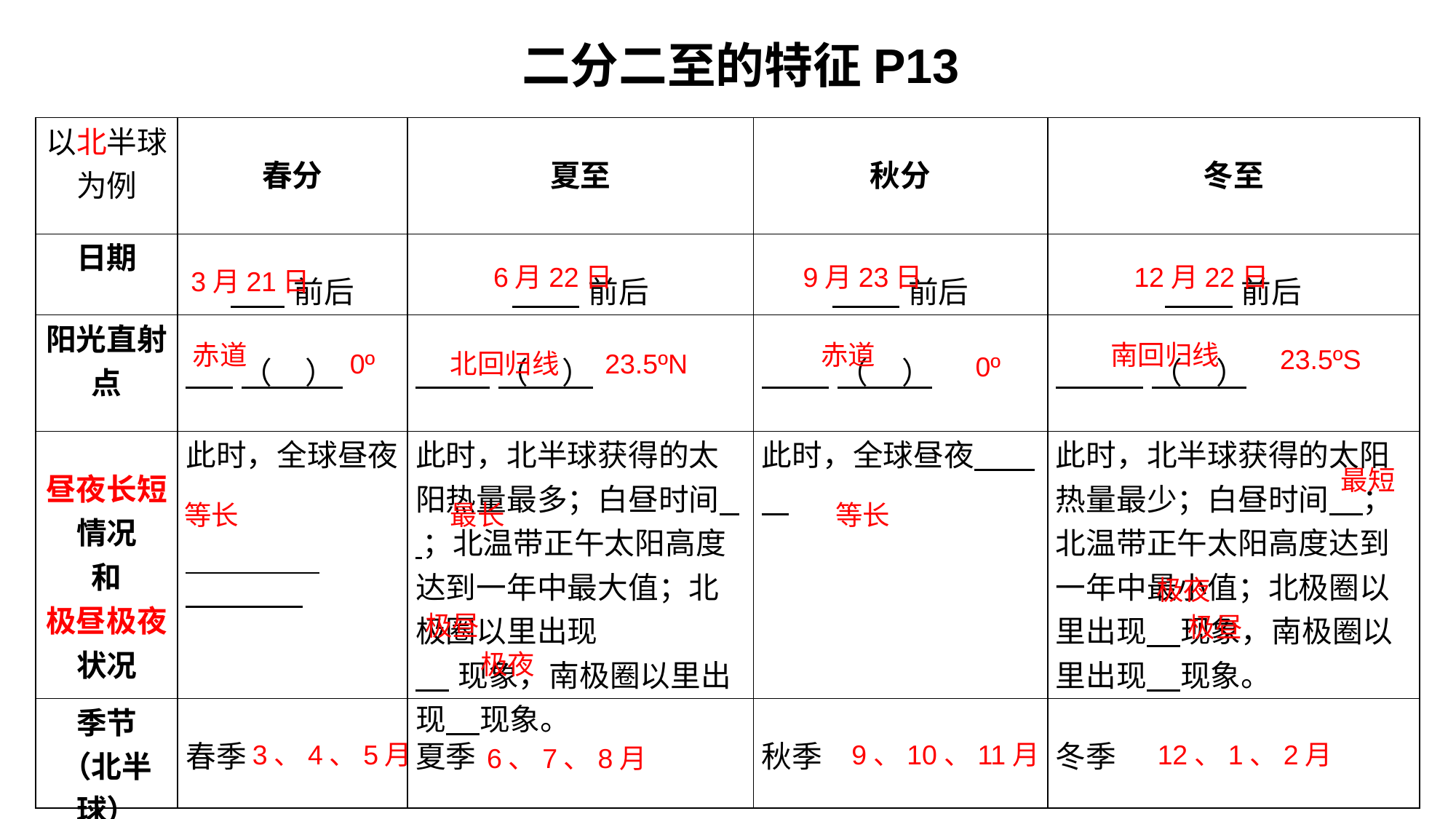

二分二至的特征P13
| 以北半球为例 | 春分 | 夏至 | 秋分 | 冬至 |
| --- | --- | --- | --- | --- |
| 日期 | 前后 | 前后 | 前后 | 前后 |
| 阳光直射点 | （ ） | （ ） | （ ） | （ ） |
| 昼夜长短情况 和 极昼极夜状况 | 此时，全球昼夜 | 此时，北半球获得的太阳热量最多；白昼时间 ；北温带正午太阳高度达到一年中最大值；北极圈以里出现 现象，南极圈以里出现 现象。 | 此时，全球昼夜 | 此时，北半球获得的太阳热量最少；白昼时间 ；北温带正午太阳高度达到一年中最小值；北极圈以里出现 现象，南极圈以里出现 现象。 |
| 季节 （北半球） | 春季 | 夏季 | 秋季 | 冬季 |
6月22日
9月23日
12月22日
3月21日
赤道
赤道
南回归线
23.5ºS
0º
北回归线
23.5ºN
0º
最短
等长
最长
等长
极夜
极昼
极昼
极夜
3、4、5月
9、10、11月
12、1、2月
6、7、8月